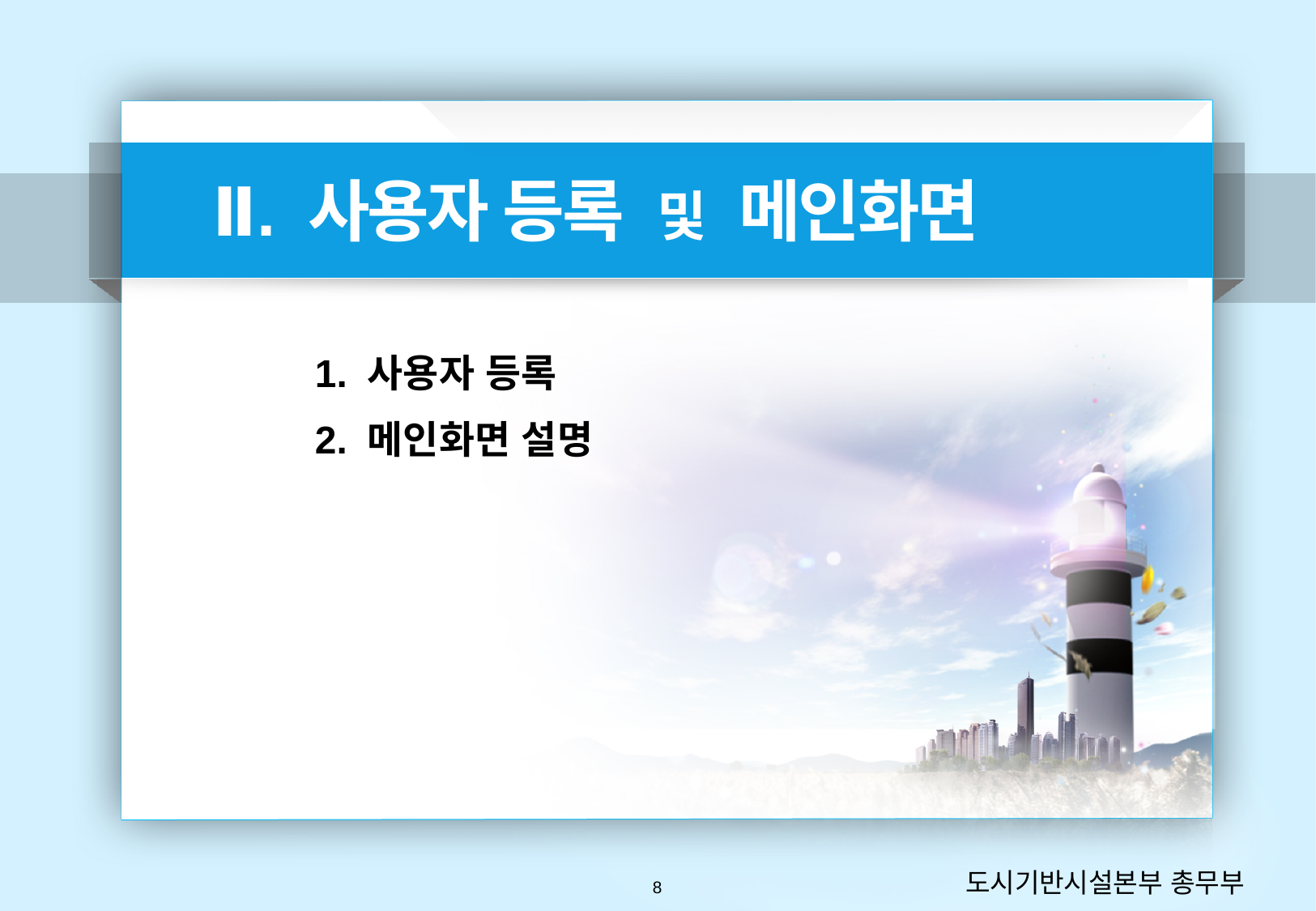

Ⅱ. 사용자 등록  및  메인화면
1. 사용자 등록
2. 메인화면 설명